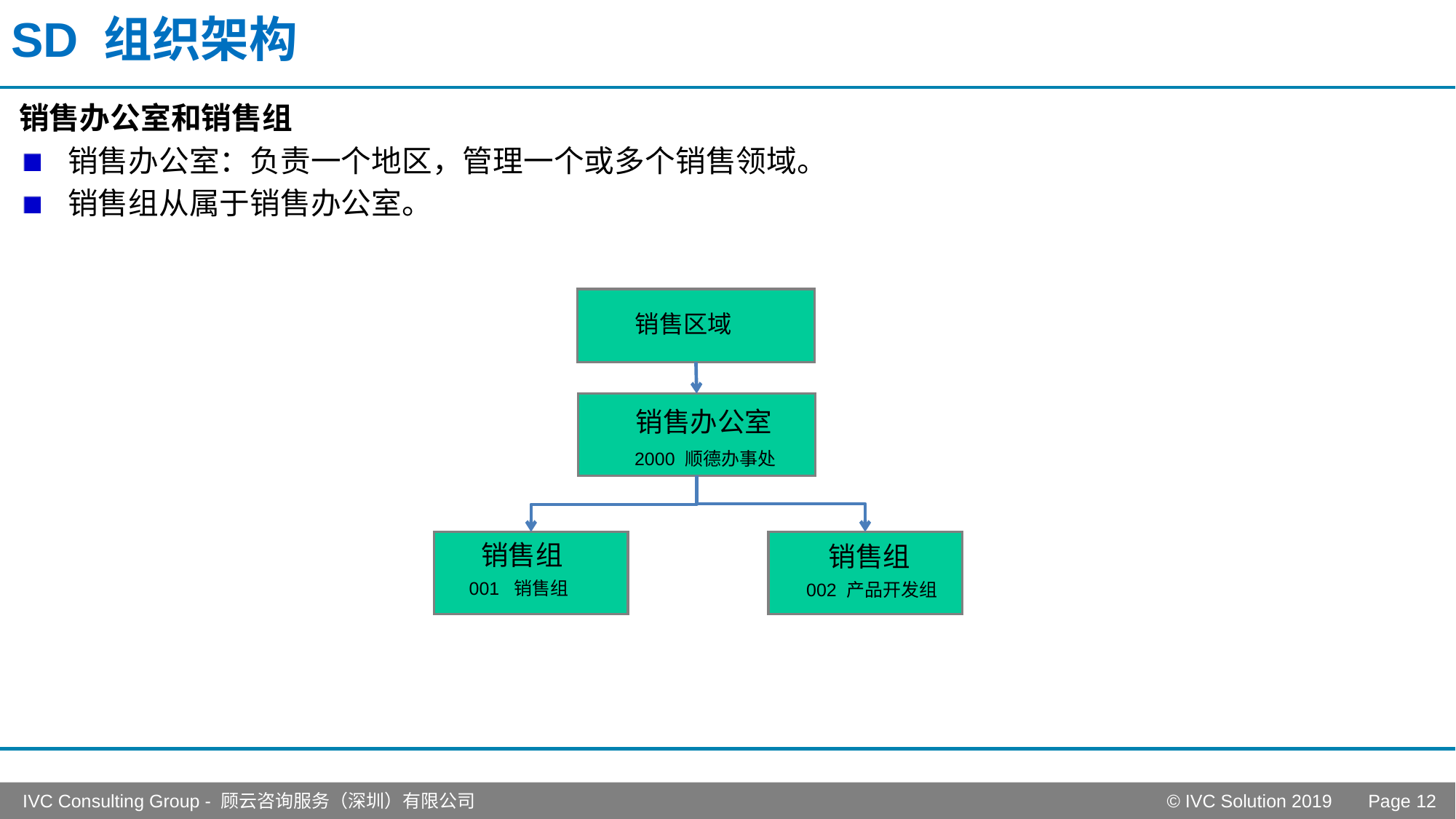

# SD 组织架构
销售办公室和销售组
   销售办公室：负责一个地区，管理一个或多个销售领域。
   销售组从属于销售办公室。

销售区域

销售办公室
2000 顺德办事处

销售组
销售组
001  销售组
002 产品开发组